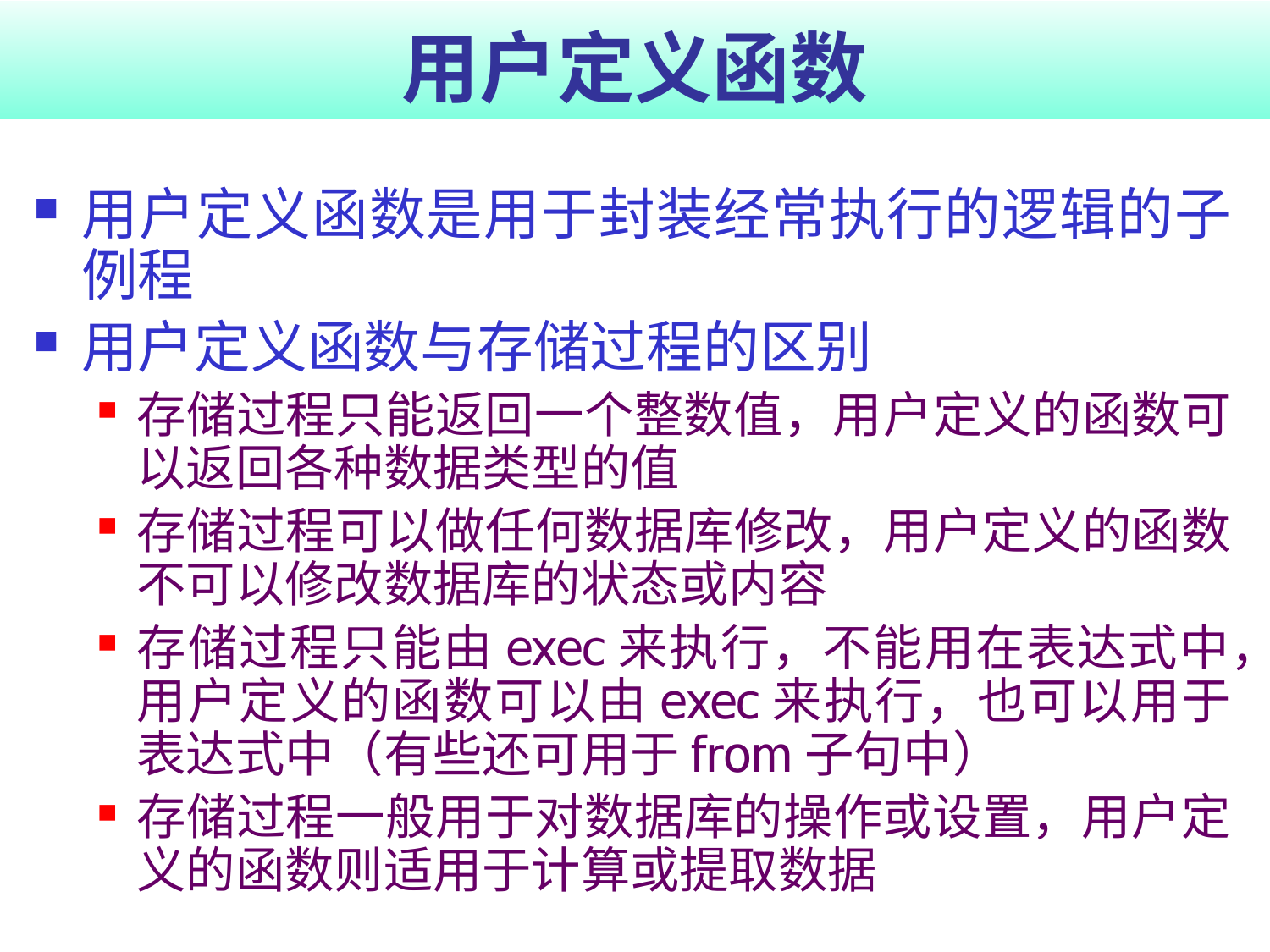

# 用户定义函数
用户定义函数是用于封装经常执行的逻辑的子例程
用户定义函数与存储过程的区别
存储过程只能返回一个整数值，用户定义的函数可以返回各种数据类型的值
存储过程可以做任何数据库修改，用户定义的函数不可以修改数据库的状态或内容
存储过程只能由exec来执行，不能用在表达式中，用户定义的函数可以由exec来执行，也可以用于表达式中（有些还可用于from子句中）
存储过程一般用于对数据库的操作或设置，用户定义的函数则适用于计算或提取数据